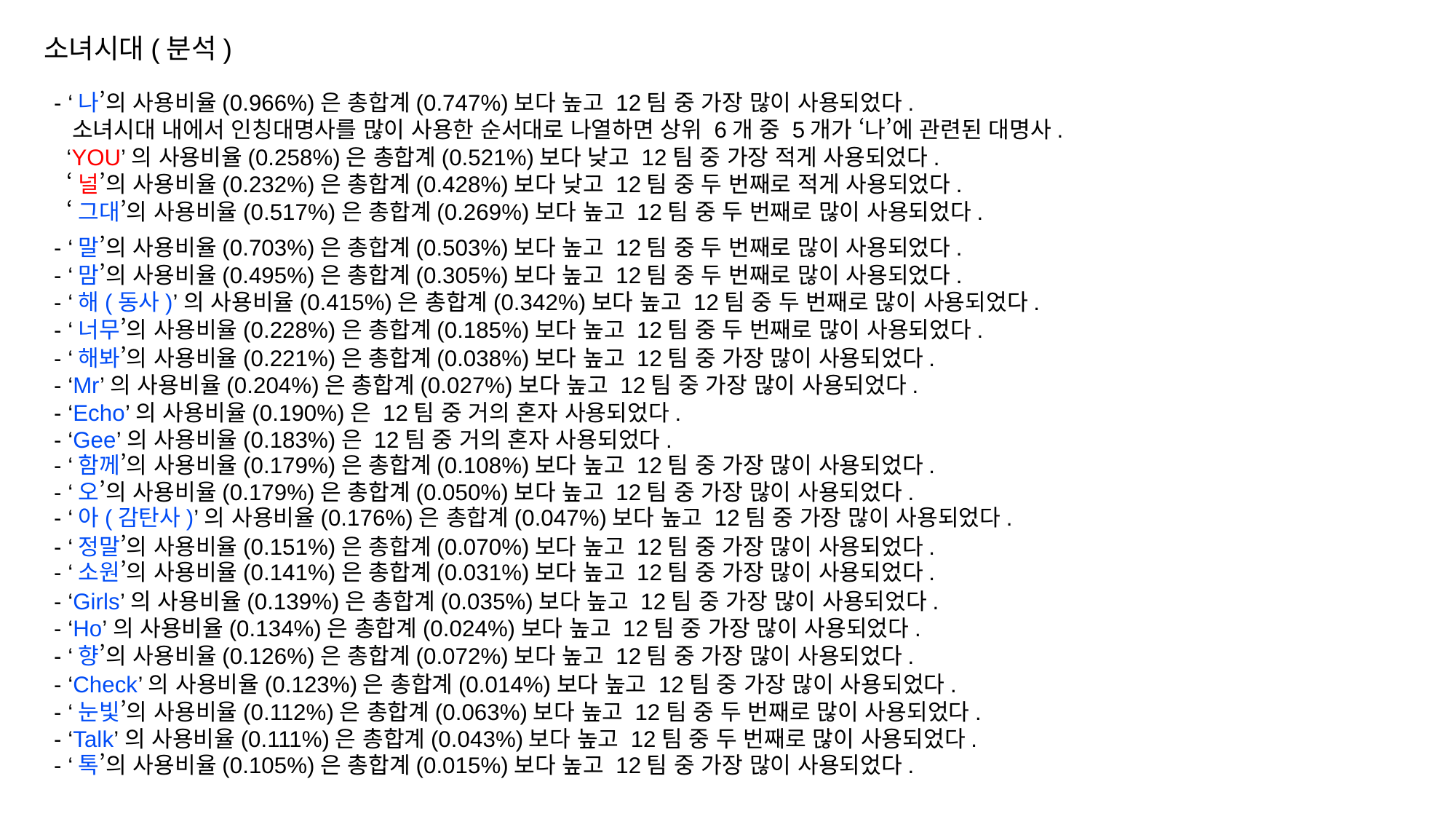

소녀시대(분석)
- ‘나’의 사용비율(0.966%)은 총합계(0.747%)보다 높고 12팀 중 가장 많이 사용되었다.
  소녀시대 내에서 인칭대명사를 많이 사용한 순서대로 나열하면 상위 6개 중 5개가 ‘나’에 관련된 대명사.
  ‘YOU’의 사용비율(0.258%)은 총합계(0.521%)보다 낮고 12팀 중 가장 적게 사용되었다.
  ‘널’의 사용비율(0.232%)은 총합계(0.428%)보다 낮고 12팀 중 두 번째로 적게 사용되었다.
  ‘그대’의 사용비율(0.517%)은 총합계(0.269%)보다 높고 12팀 중 두 번째로 많이 사용되었다.
- ‘말’의 사용비율(0.703%)은 총합계(0.503%)보다 높고 12팀 중 두 번째로 많이 사용되었다.
- ‘맘’의 사용비율(0.495%)은 총합계(0.305%)보다 높고 12팀 중 두 번째로 많이 사용되었다.
- ‘해(동사)’의 사용비율(0.415%)은 총합계(0.342%)보다 높고 12팀 중 두 번째로 많이 사용되었다.
- ‘너무’의 사용비율(0.228%)은 총합계(0.185%)보다 높고 12팀 중 두 번째로 많이 사용되었다.
- ‘해봐’의 사용비율(0.221%)은 총합계(0.038%)보다 높고 12팀 중 가장 많이 사용되었다.
- ‘Mr’의 사용비율(0.204%)은 총합계(0.027%)보다 높고 12팀 중 가장 많이 사용되었다.
- ‘Echo’의 사용비율(0.190%)은 12팀 중 거의 혼자 사용되었다.
- ‘Gee’의 사용비율(0.183%)은 12팀 중 거의 혼자 사용되었다.
- ‘함께’의 사용비율(0.179%)은 총합계(0.108%)보다 높고 12팀 중 가장 많이 사용되었다.
- ‘오’의 사용비율(0.179%)은 총합계(0.050%)보다 높고 12팀 중 가장 많이 사용되었다.
- ‘아(감탄사)’의 사용비율(0.176%)은 총합계(0.047%)보다 높고 12팀 중 가장 많이 사용되었다.
- ‘정말’의 사용비율(0.151%)은 총합계(0.070%)보다 높고 12팀 중 가장 많이 사용되었다.
- ‘소원’의 사용비율(0.141%)은 총합계(0.031%)보다 높고 12팀 중 가장 많이 사용되었다.
- ‘Girls’의 사용비율(0.139%)은 총합계(0.035%)보다 높고 12팀 중 가장 많이 사용되었다.
- ‘Ho’의 사용비율(0.134%)은 총합계(0.024%)보다 높고 12팀 중 가장 많이 사용되었다.
- ‘향’의 사용비율(0.126%)은 총합계(0.072%)보다 높고 12팀 중 가장 많이 사용되었다.
- ‘Check’의 사용비율(0.123%)은 총합계(0.014%)보다 높고 12팀 중 가장 많이 사용되었다.
- ‘눈빛’의 사용비율(0.112%)은 총합계(0.063%)보다 높고 12팀 중 두 번째로 많이 사용되었다.
- ‘Talk’의 사용비율(0.111%)은 총합계(0.043%)보다 높고 12팀 중 두 번째로 많이 사용되었다.
- ‘톡’의 사용비율(0.105%)은 총합계(0.015%)보다 높고 12팀 중 가장 많이 사용되었다.